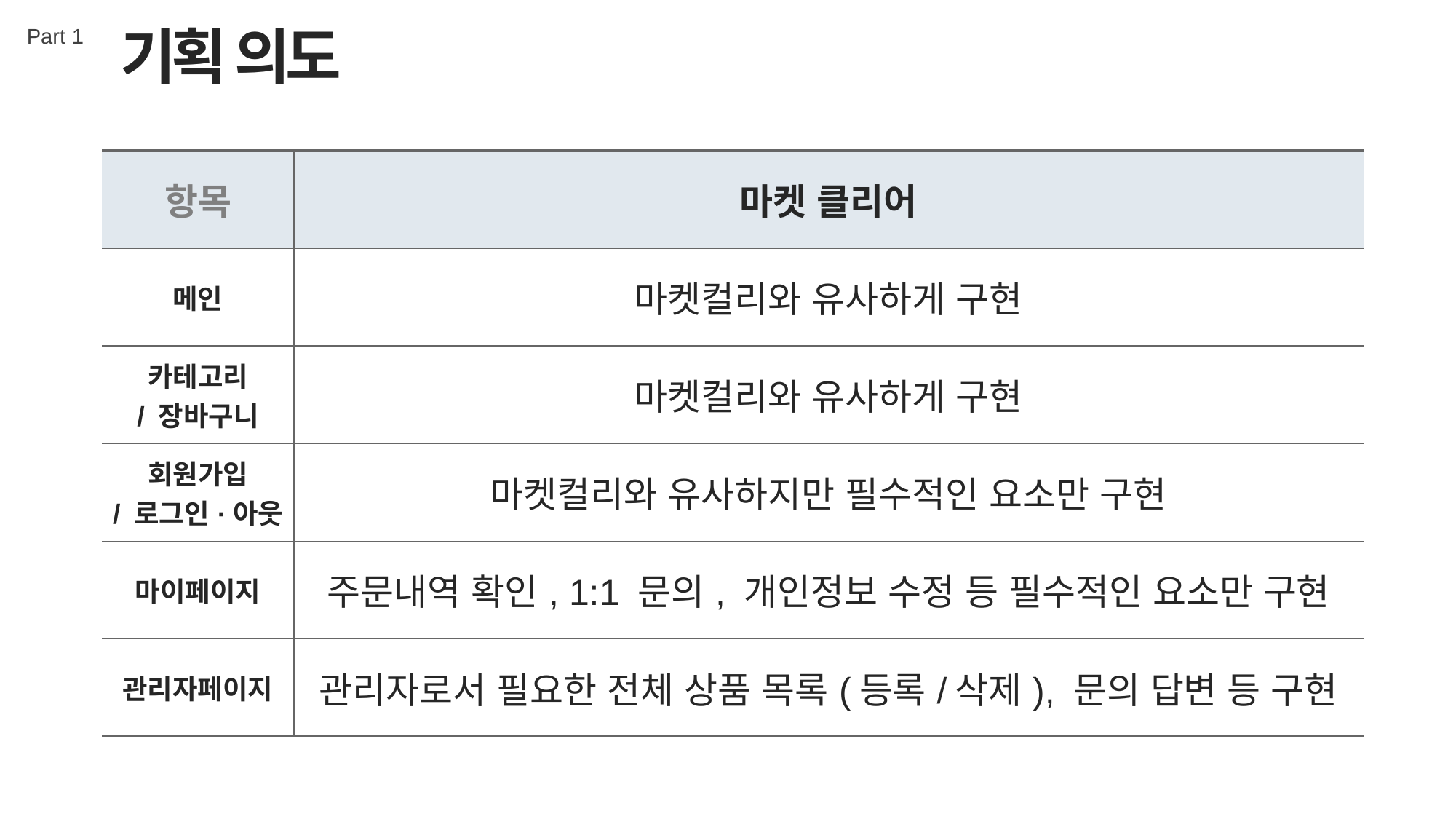

기획 의도
Part 1
| 항목 | 마켓 클리어 |
| --- | --- |
| 메인 | 마켓컬리와 유사하게 구현 |
| 카테고리 / 장바구니 | 마켓컬리와 유사하게 구현 |
| 회원가입 / 로그인·아웃 | 마켓컬리와 유사하지만 필수적인 요소만 구현 |
| 마이페이지 | 주문내역 확인, 1:1 문의, 개인정보 수정 등 필수적인 요소만 구현 |
| 관리자페이지 | 관리자로서 필요한 전체 상품 목록(등록/삭제), 문의 답변 등 구현 |